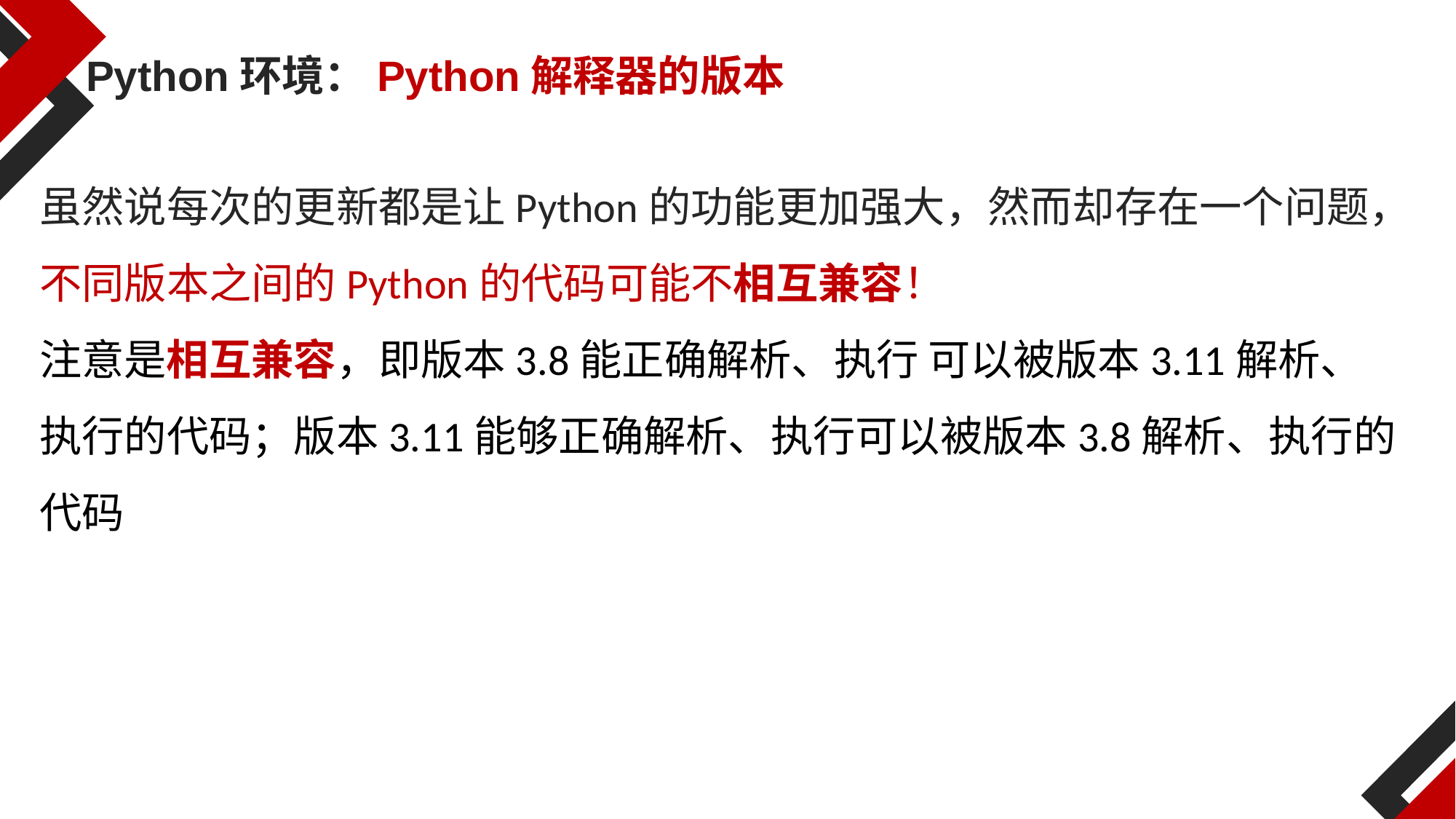

Python环境：Python解释器的版本
虽然说每次的更新都是让Python的功能更加强大，然而却存在一个问题，不同版本之间的Python的代码可能不相互兼容！
注意是相互兼容，即版本3.8能正确解析、执行 可以被版本3.11解析、执行的代码；版本3.11能够正确解析、执行可以被版本3.8解析、执行的代码